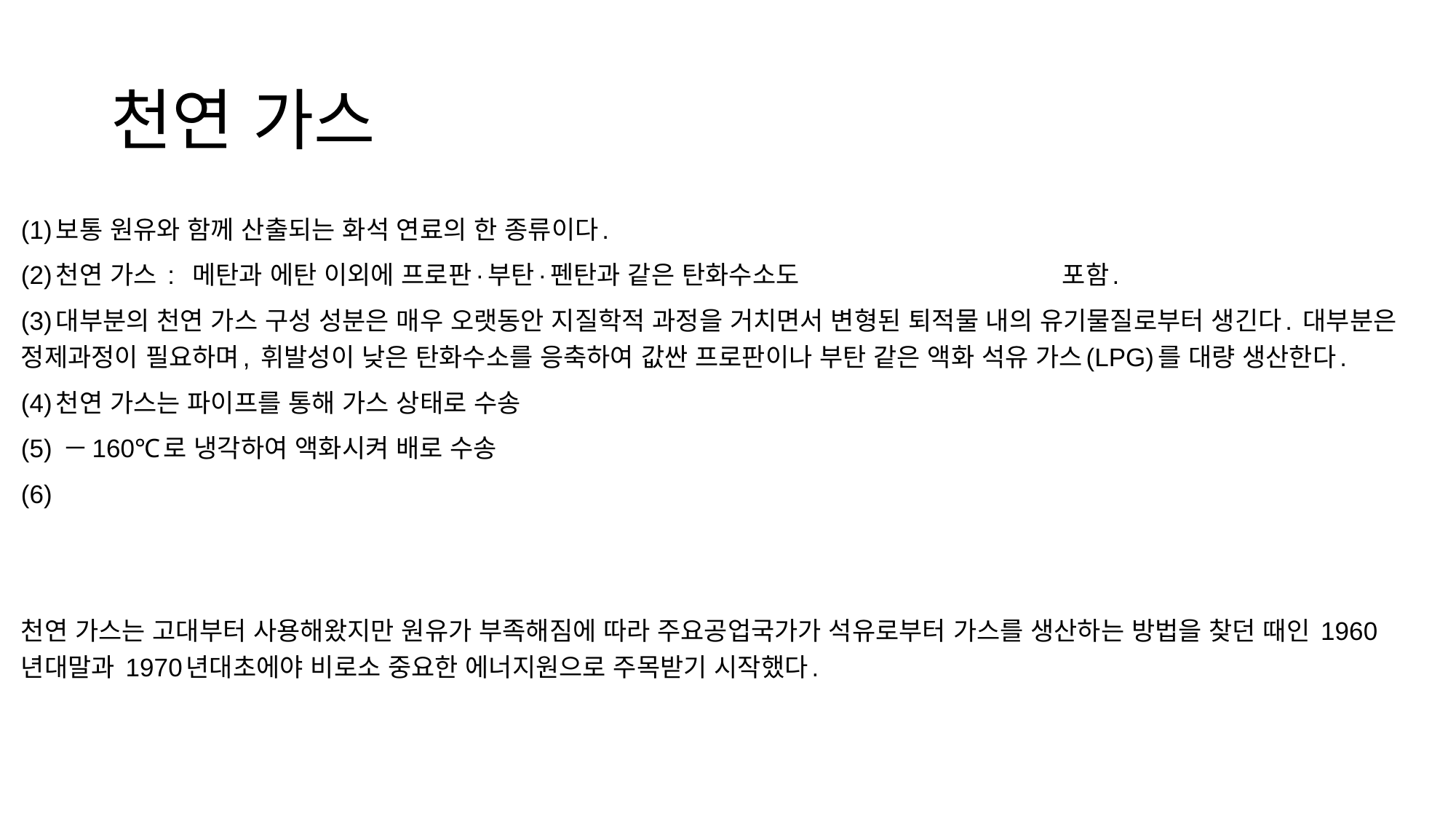

# 천연 가스
(1)보통 원유와 함께 산출되는 화석 연료의 한 종류이다.
(2)천연 가스 :  메탄과 에탄 이외에 프로판·부탄·펜탄과 같은 탄화수소도                                     포함.
(3)대부분의 천연 가스 구성 성분은 매우 오랫동안 지질학적 과정을 거치면서 변형된 퇴적물 내의 유기물질로부터 생긴다. 대부분은 정제과정이 필요하며, 휘발성이 낮은 탄화수소를 응축하여 값싼 프로판이나 부탄 같은 액화 석유 가스(LPG)를 대량 생산한다.
(4)천연 가스는 파이프를 통해 가스 상태로 수송
(5) －160℃로 냉각하여 액화시켜 배로 수송
(6)

천연 가스는 고대부터 사용해왔지만 원유가 부족해짐에 따라 주요공업국가가 석유로부터 가스를 생산하는 방법을 찾던 때인 1960년대말과 1970년대초에야 비로소 중요한 에너지원으로 주목받기 시작했다.